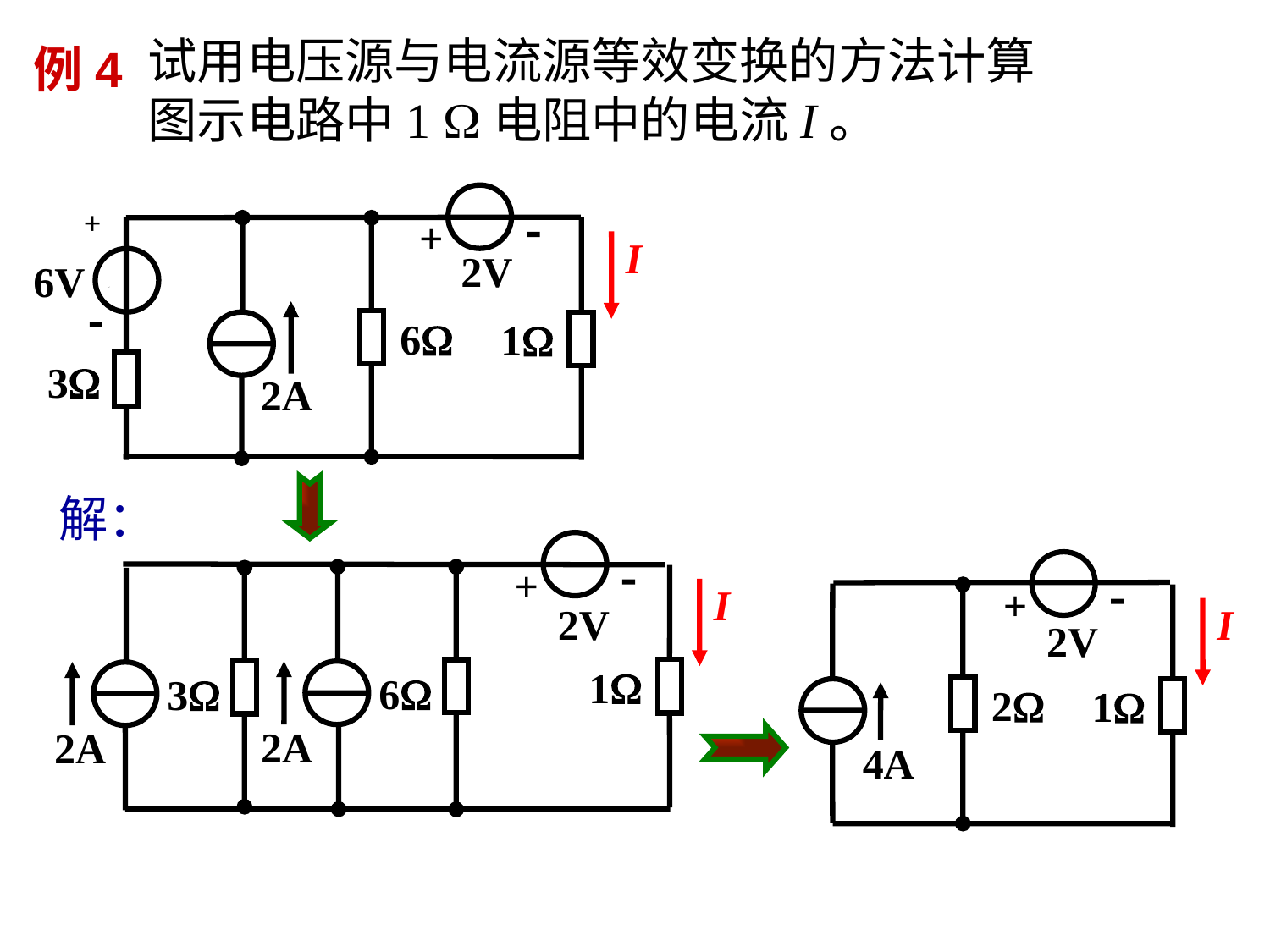

试用电压源与电流源等效变换的方法计算图示电路中1 Ω电阻中的电流I。
例4

+
−

+
I

2V
6V

−

6Ω
1Ω

3Ω

2A

解：

−

+

I

2V
1Ω

6Ω

3Ω

2A
2A

−

+
I

2V
2Ω
1Ω

4A